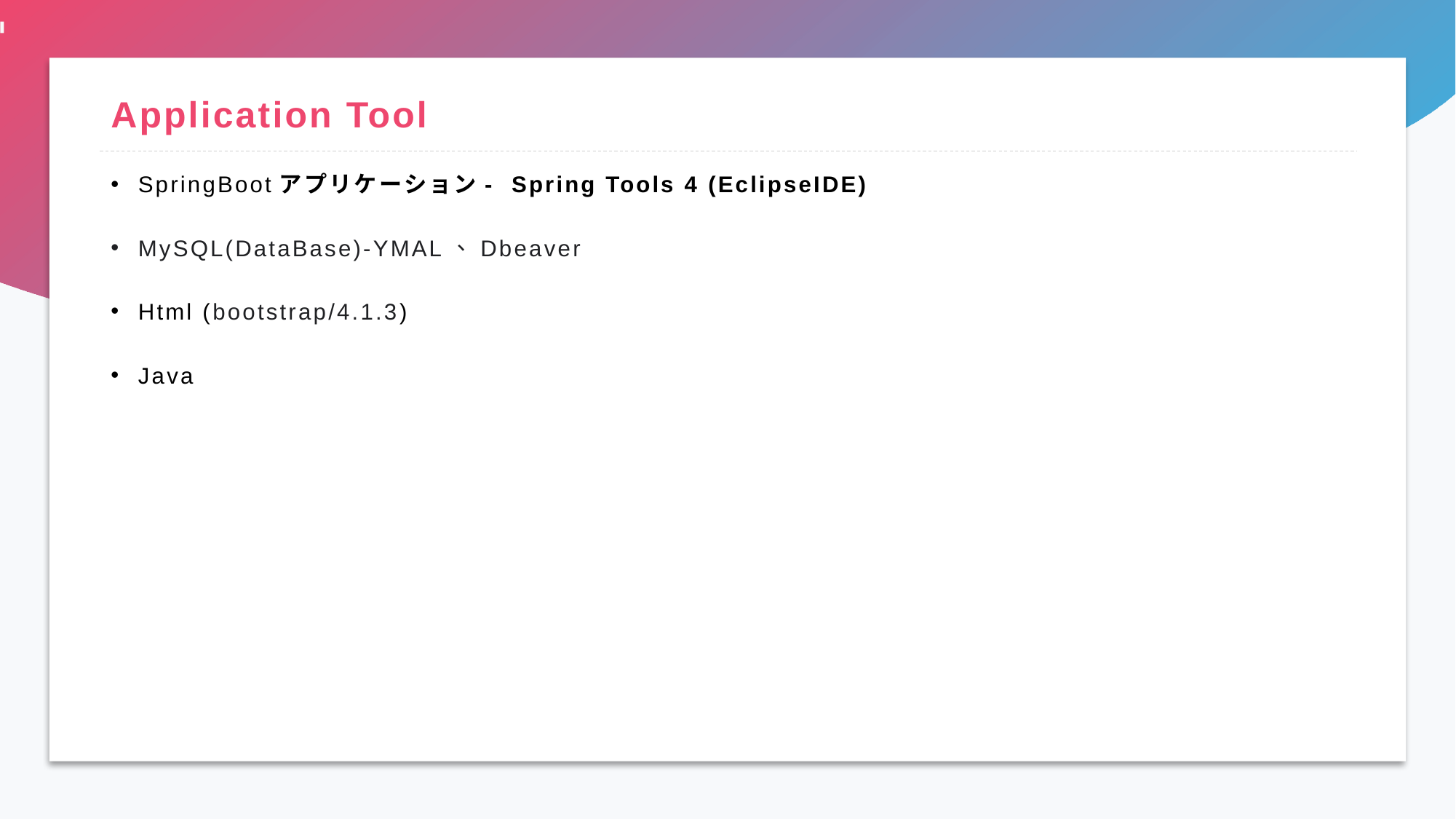

# Application Tool
SpringBootアプリケーション-  Spring Tools 4 (EclipseIDE)
MySQL(DataBase)-YMAL、Dbeaver
Html (bootstrap/4.1.3)
Java